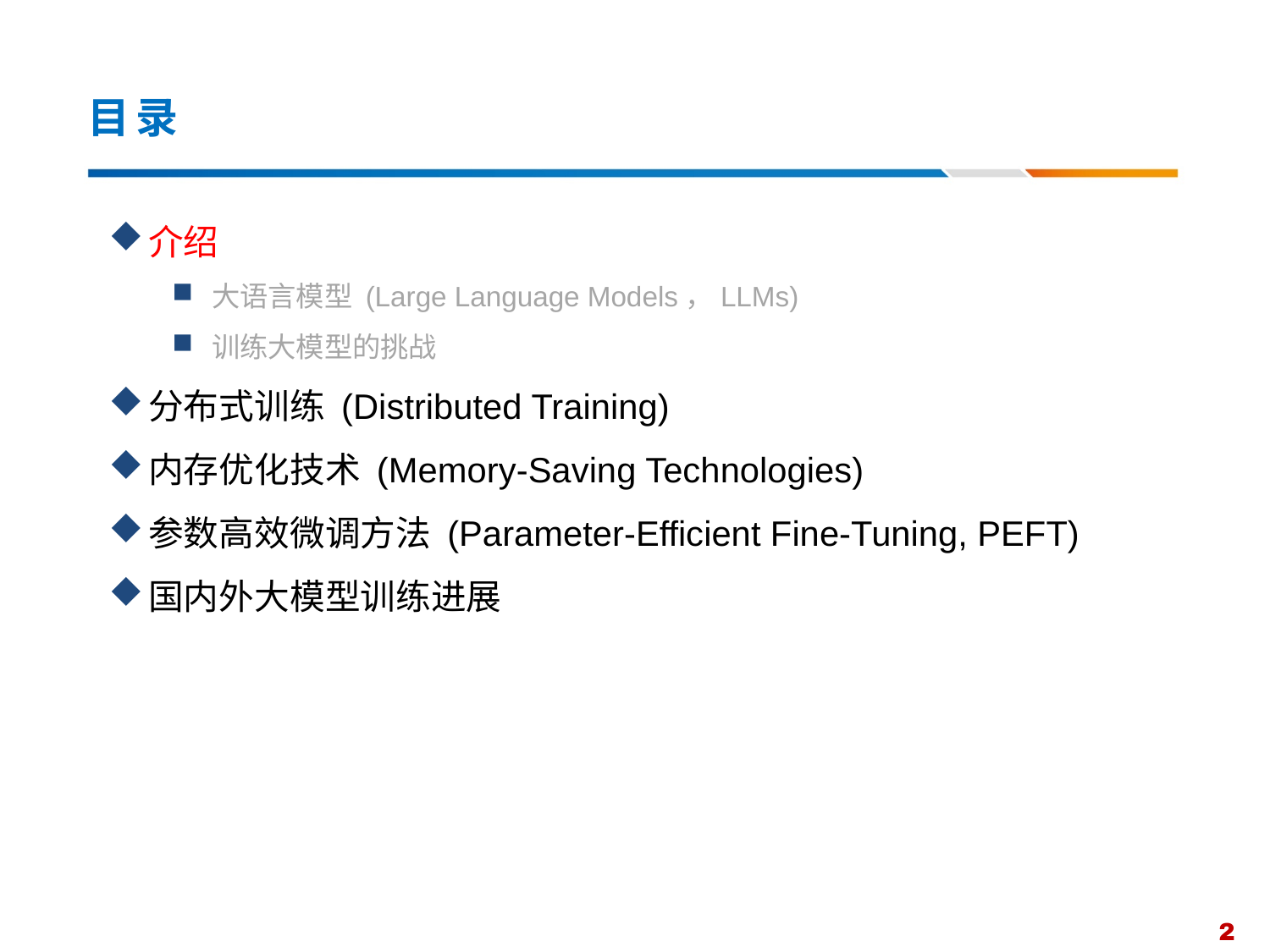

# 目录
介绍
大语言模型 (Large Language Models，LLMs)
训练大模型的挑战
分布式训练 (Distributed Training)
内存优化技术 (Memory-Saving Technologies)
参数高效微调方法 (Parameter-Efficient Fine-Tuning, PEFT)
国内外大模型训练进展
2